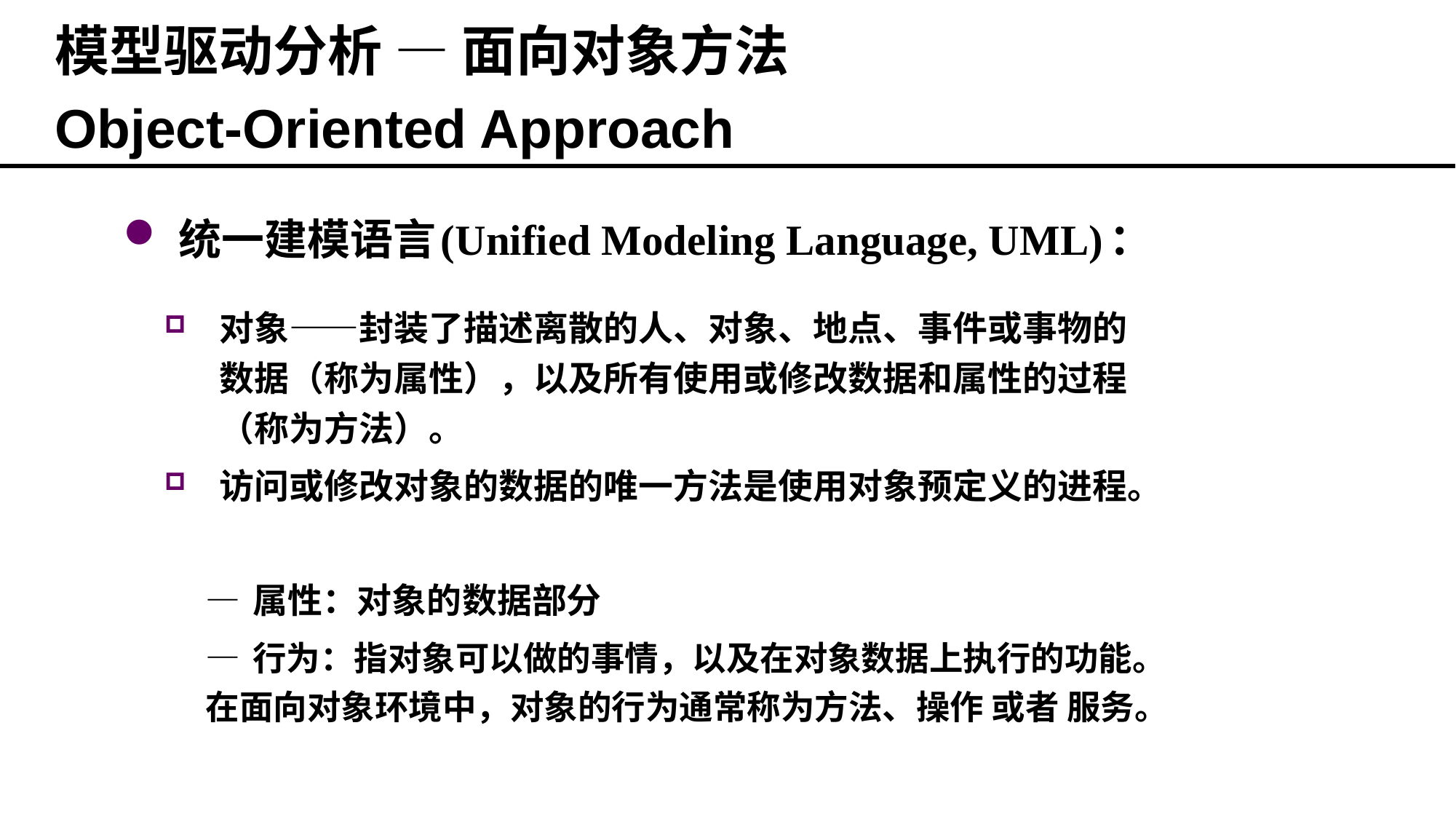

模型驱动分析 — 面向对象方法
Object-Oriented Approach
统一建模语言(Unified Modeling Language, UML)：

对象——封装了描述离散的人、对象、地点、事件或事物的数据（称为属性），以及所有使用或修改数据和属性的过程（称为方法）。
访问或修改对象的数据的唯一方法是使用对象预定义的进程。

— 属性：对象的数据部分
— 行为：指对象可以做的事情，以及在对象数据上执行的功能。在面向对象环境中，对象的行为通常称为方法、操作 或者 服务。